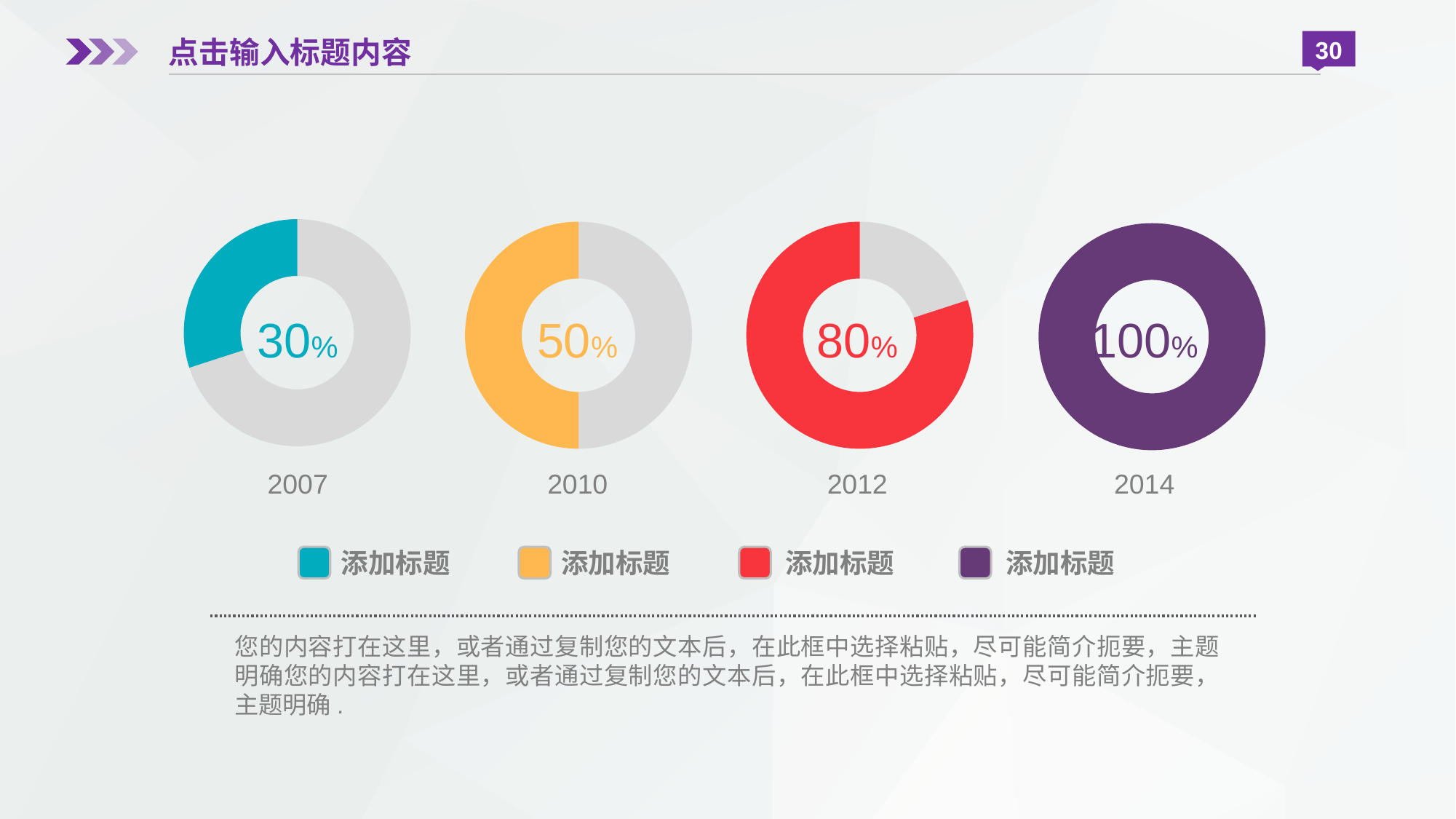

点击输入标题内容
30

### Chart

| Category | 列1 |
|---|---|
| 第一季度 | 70.0 |
| 第二季度 | 30.0 |

### Chart

| Category | 列1 |
|---|---|
| 第一季度 | 50.0 |
| 第二季度 | 50.0 |

### Chart

| Category | 列1 |
|---|---|
| 第一季度 | 20.0 |
| 第二季度 | 80.0 |

### Chart

| Category | 列1 |
|---|---|
| 第一季度 | 0.0 |
| 第二季度 | 100.0 |
30%
50%
80%
100%
2007
2010
2012
2014
添加标题

添加标题

添加标题

添加标题

您的内容打在这里，或者通过复制您的文本后，在此框中选择粘贴，尽可能简介扼要，主题明确您的内容打在这里，或者通过复制您的文本后，在此框中选择粘贴，尽可能简介扼要，主题明确.